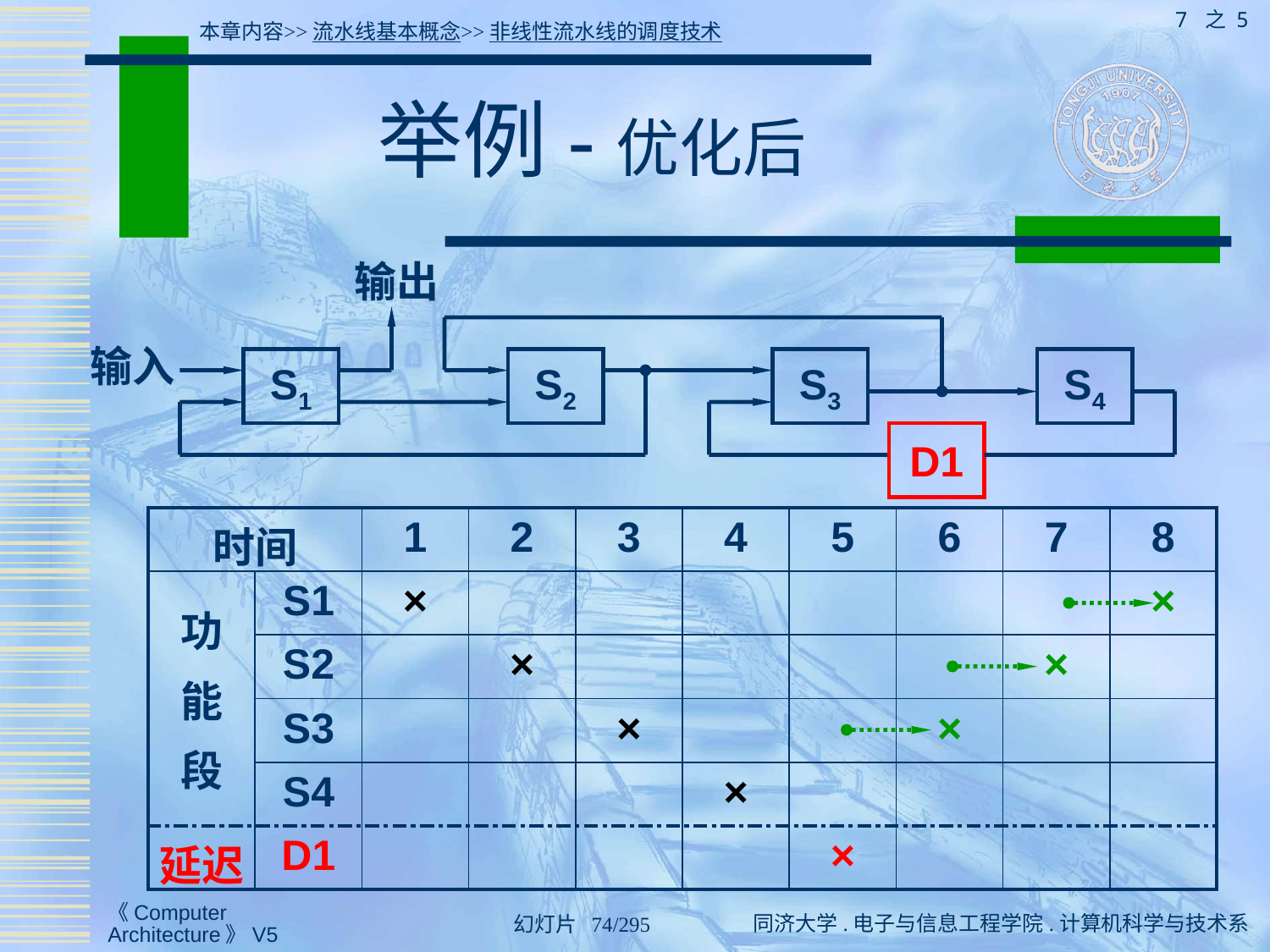

7 之 5
本章内容>>流水线基本概念>>非线性流水线的调度技术
# 举例-优化后
输出

输入
S1
S2
S3
S4

D1

| 时间 |  | 1 | 2 | 3 | 4 | 5 | 6 | 7 | 8 |
| --- | --- | --- | --- | --- | --- | --- | --- | --- | --- |
| 功 能 段 | S1 | × |  |  |  |  |  |  | × |
|  | S2 |  | × |  |  |  |  | × |  |
|  | S3 |  |  | × |  |  | × |  |  |
|  | S4 |  |  |  | × |  |  |  |  |
| 延迟 | D1 |  |  |  |  | × |  |  |  |